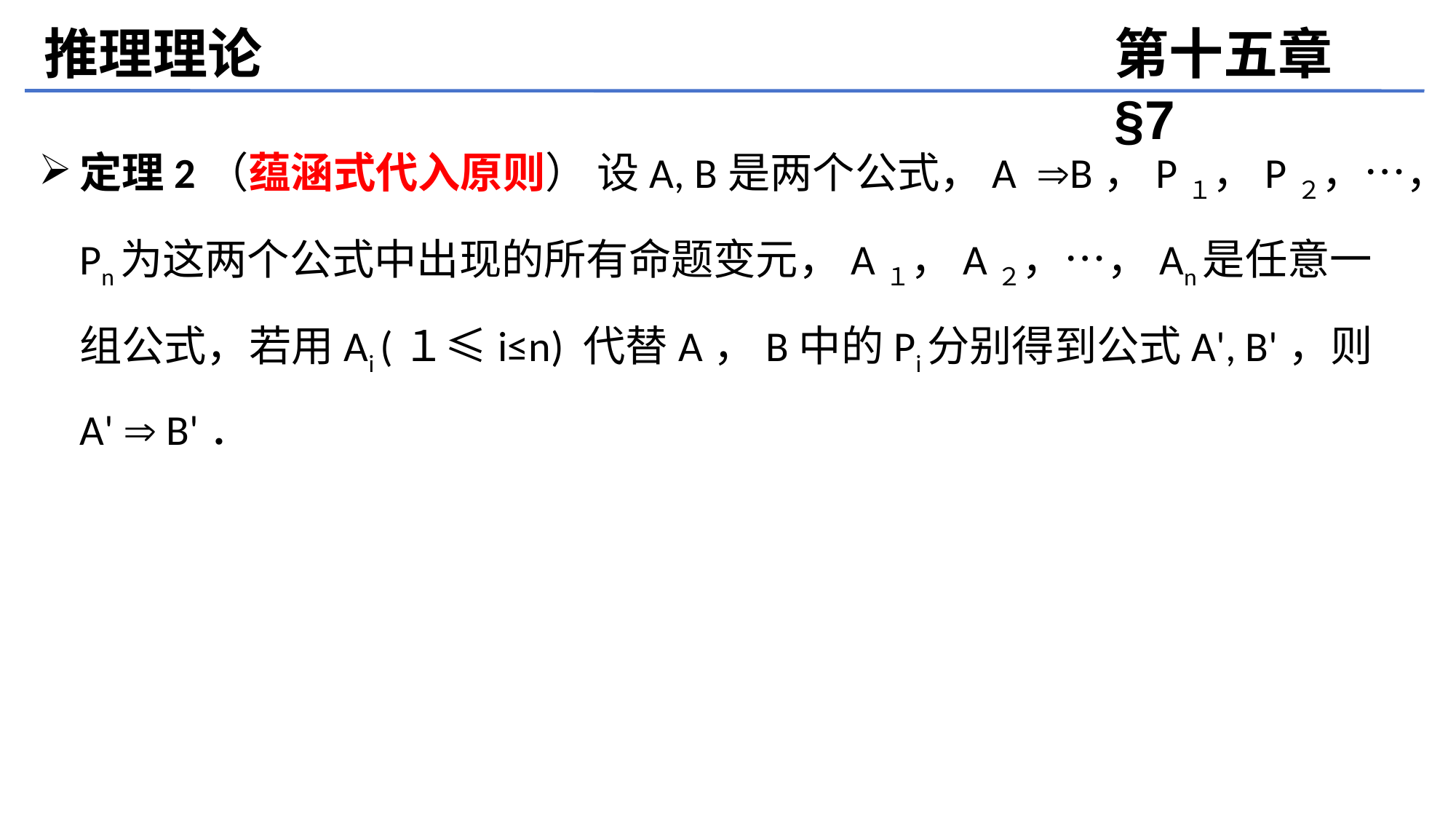

推理理论
第十五章 §7
定理2（蕴涵式代入原则） 设A, B是两个公式，A  ⇒B，P１，P２，…，Pn为这两个公式中出现的所有命题变元，A１，A２，…，An是任意一组公式，若用Ai (１≤i≤n) 代替A，B中的Pi分别得到公式A', B'，则A' ⇒ B'．